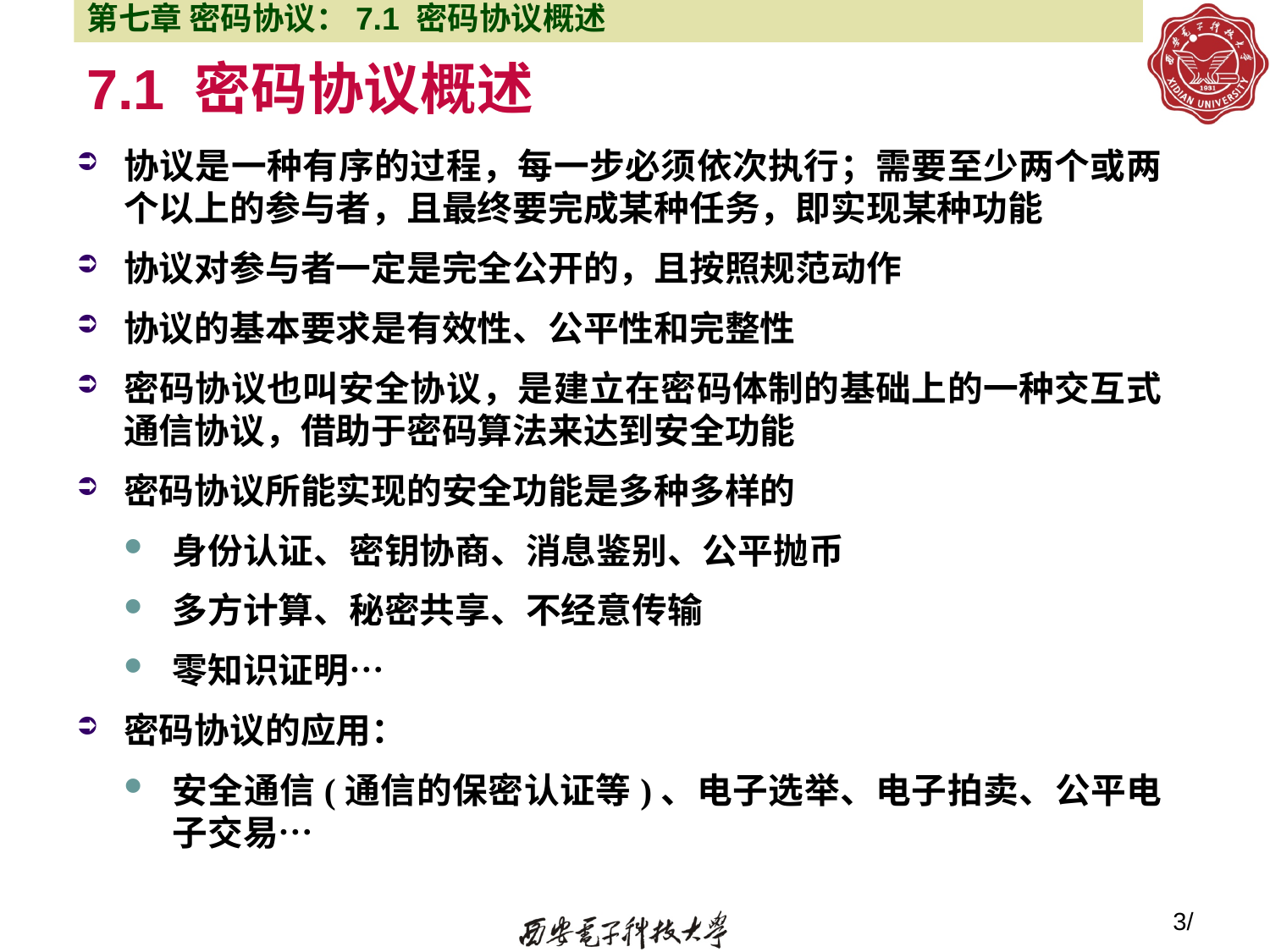

第七章 密码协议：7.1 密码协议概述
# 7.1 密码协议概述
协议是一种有序的过程，每一步必须依次执行；需要至少两个或两个以上的参与者，且最终要完成某种任务，即实现某种功能
协议对参与者一定是完全公开的，且按照规范动作
协议的基本要求是有效性、公平性和完整性
密码协议也叫安全协议，是建立在密码体制的基础上的一种交互式通信协议，借助于密码算法来达到安全功能
密码协议所能实现的安全功能是多种多样的
身份认证、密钥协商、消息鉴别、公平抛币
多方计算、秘密共享、不经意传输
零知识证明…
密码协议的应用：
安全通信(通信的保密认证等)、电子选举、电子拍卖、公平电子交易…
3/